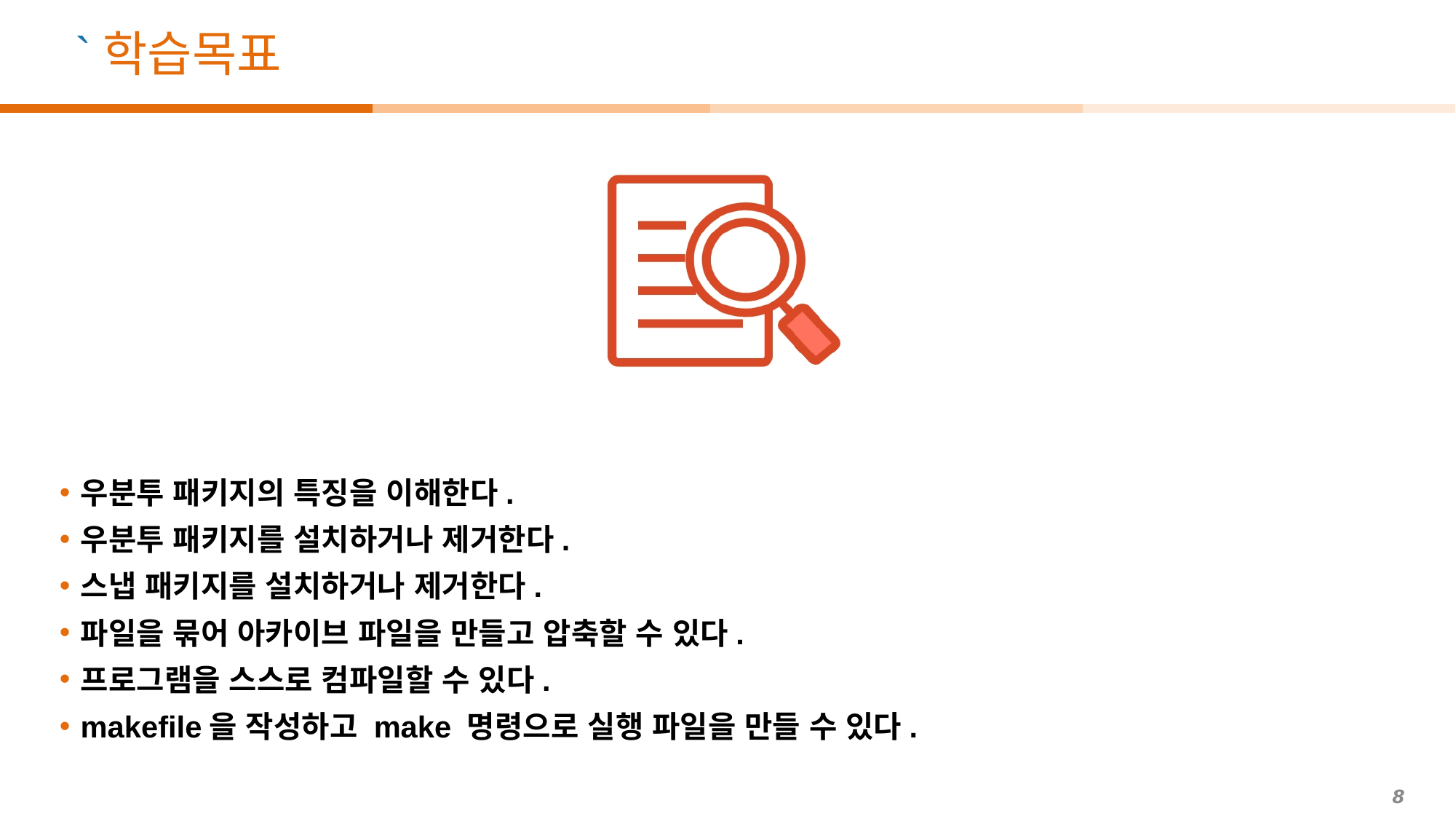

우분투 패키지의 특징을 이해한다.
우분투 패키지를 설치하거나 제거한다.
스냅 패키지를 설치하거나 제거한다.
파일을 묶어 아카이브 파일을 만들고 압축할 수 있다.
프로그램을 스스로 컴파일할 수 있다.
makefile을 작성하고 make 명령으로 실행 파일을 만들 수 있다.